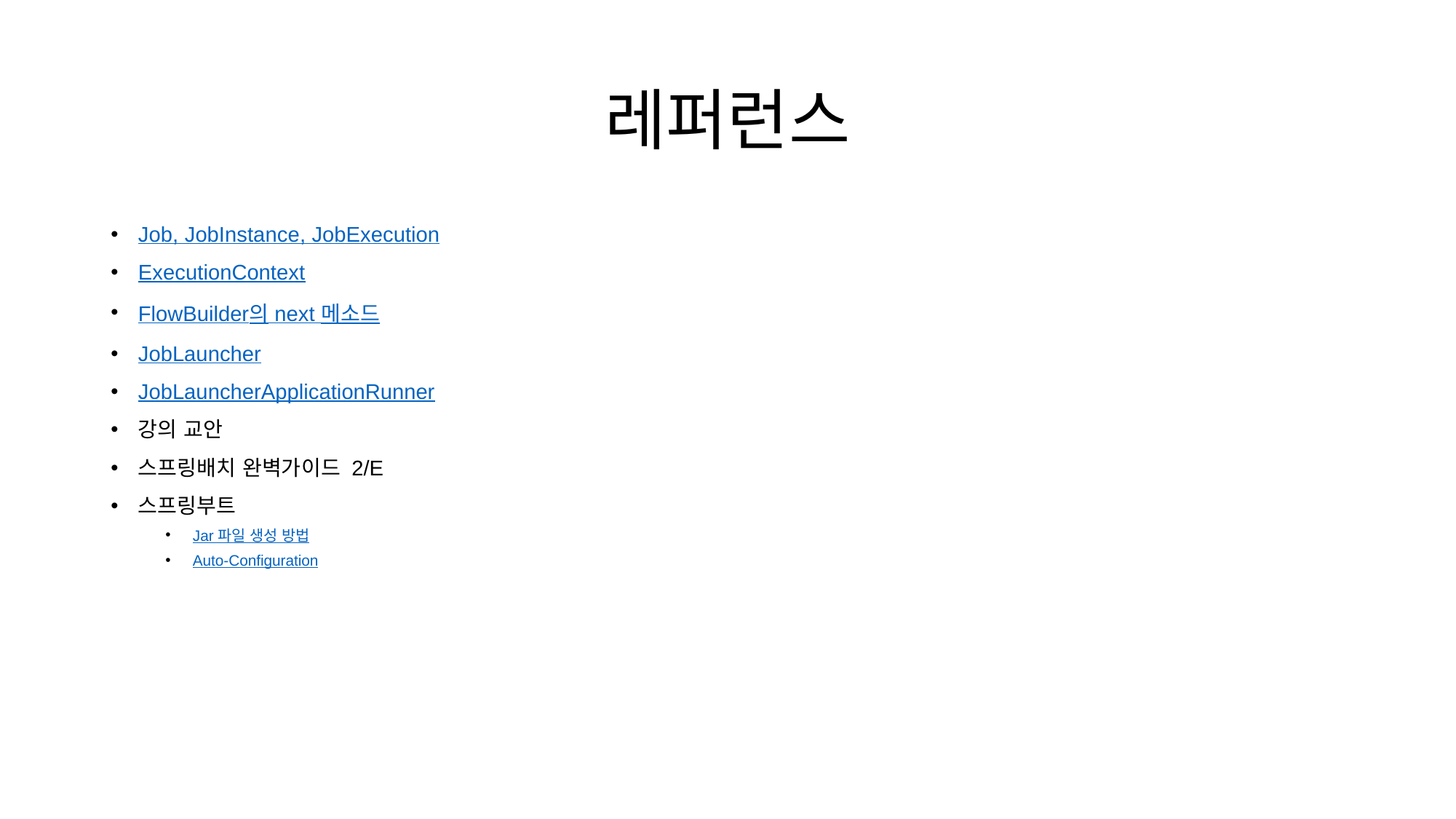

# 레퍼런스
Job, JobInstance, JobExecution
ExecutionContext
FlowBuilder의 next 메소드
JobLauncher
JobLauncherApplicationRunner
강의 교안
스프링배치 완벽가이드 2/E
스프링부트
Jar 파일 생성 방법
Auto-Configuration